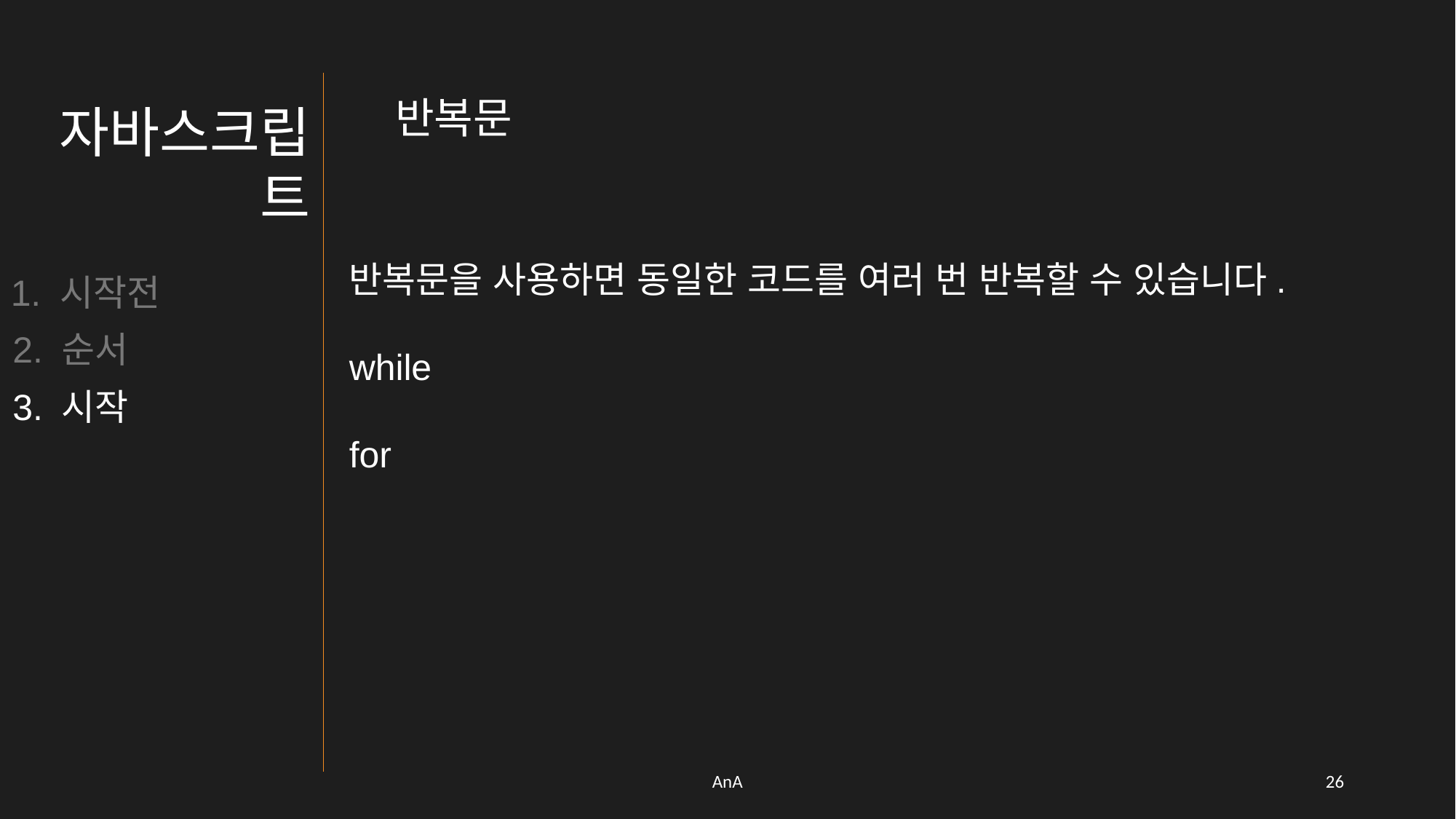

반복문
자바스크립트
반복문을 사용하면 동일한 코드를 여러 번 반복할 수 있습니다.

while

for
1. 시작전
2. 순서
3. 시작
AnA
26